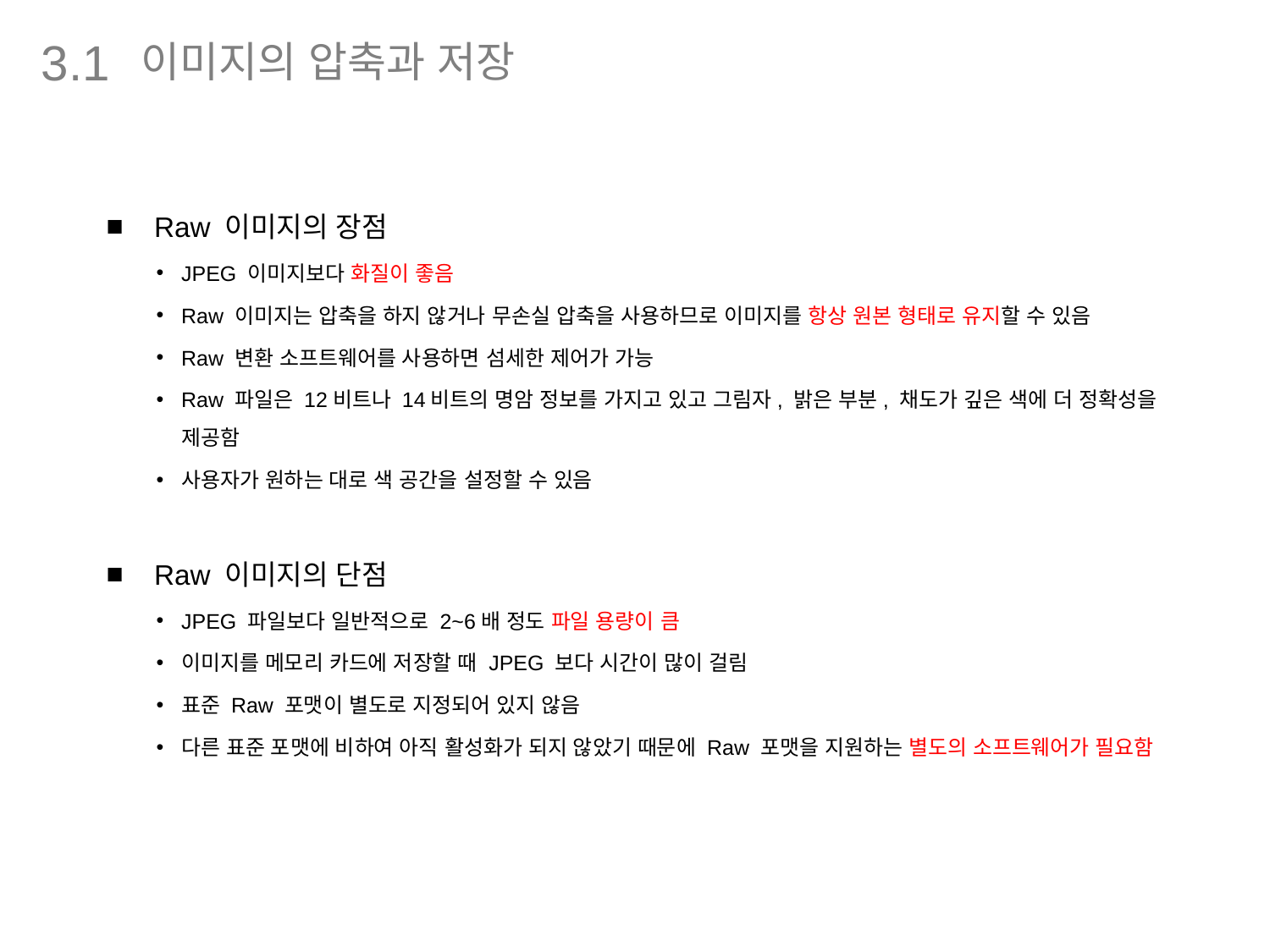

이미지의 압축과 저장
3.1
Raw 이미지의 장점
JPEG 이미지보다 화질이 좋음
Raw 이미지는 압축을 하지 않거나 무손실 압축을 사용하므로 이미지를 항상 원본 형태로 유지할 수 있음
Raw 변환 소프트웨어를 사용하면 섬세한 제어가 가능
Raw 파일은 12비트나 14비트의 명암 정보를 가지고 있고 그림자, 밝은 부분, 채도가 깊은 색에 더 정확성을 제공함
사용자가 원하는 대로 색 공간을 설정할 수 있음

Raw 이미지의 단점
JPEG 파일보다 일반적으로 2~6배 정도 파일 용량이 큼
이미지를 메모리 카드에 저장할 때 JPEG 보다 시간이 많이 걸림
표준 Raw 포맷이 별도로 지정되어 있지 않음
다른 표준 포맷에 비하여 아직 활성화가 되지 않았기 때문에 Raw 포맷을 지원하는 별도의 소프트웨어가 필요함